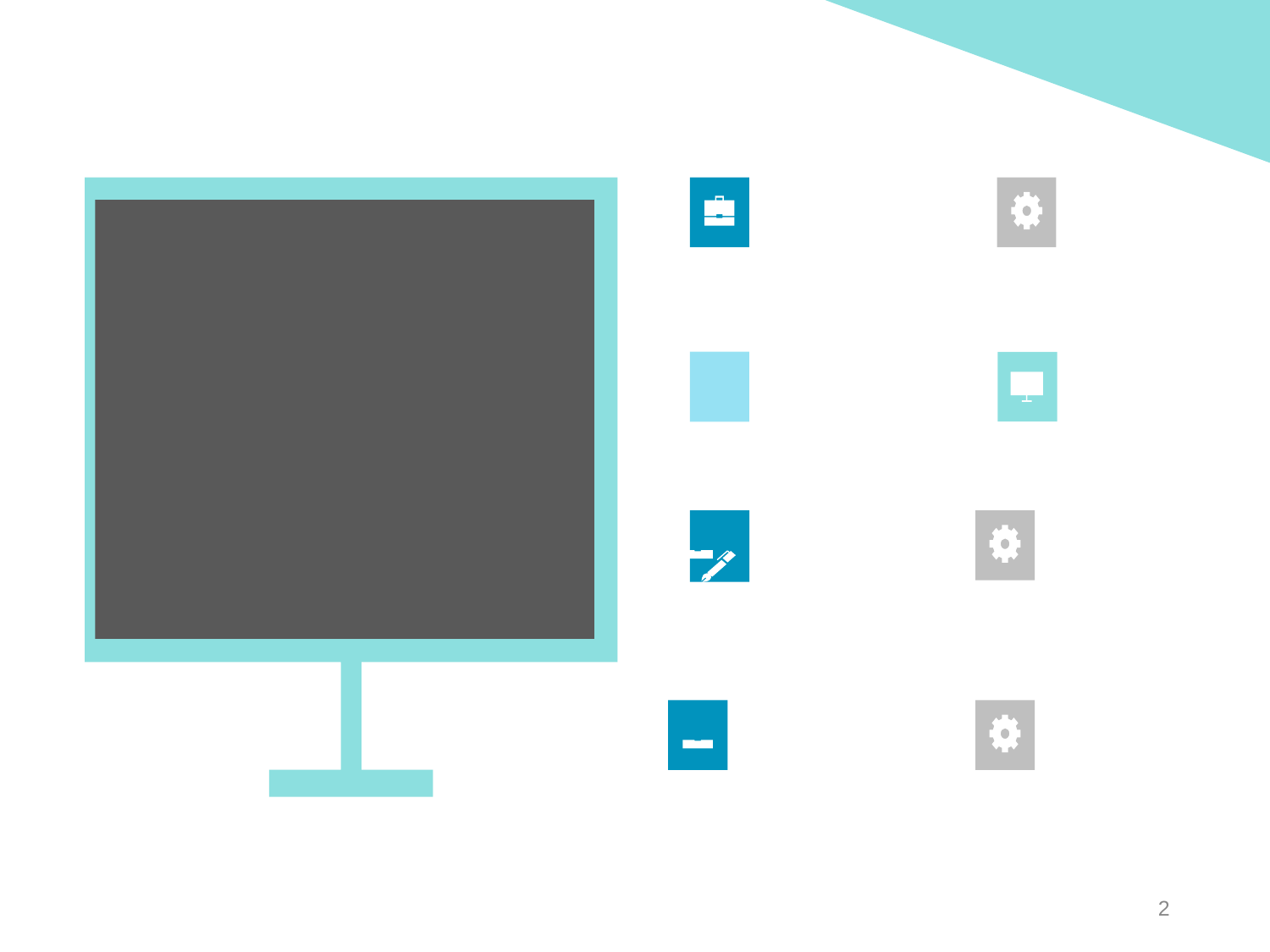

I. 가상현실을 이용한 세계여행
I. 소스분석

2